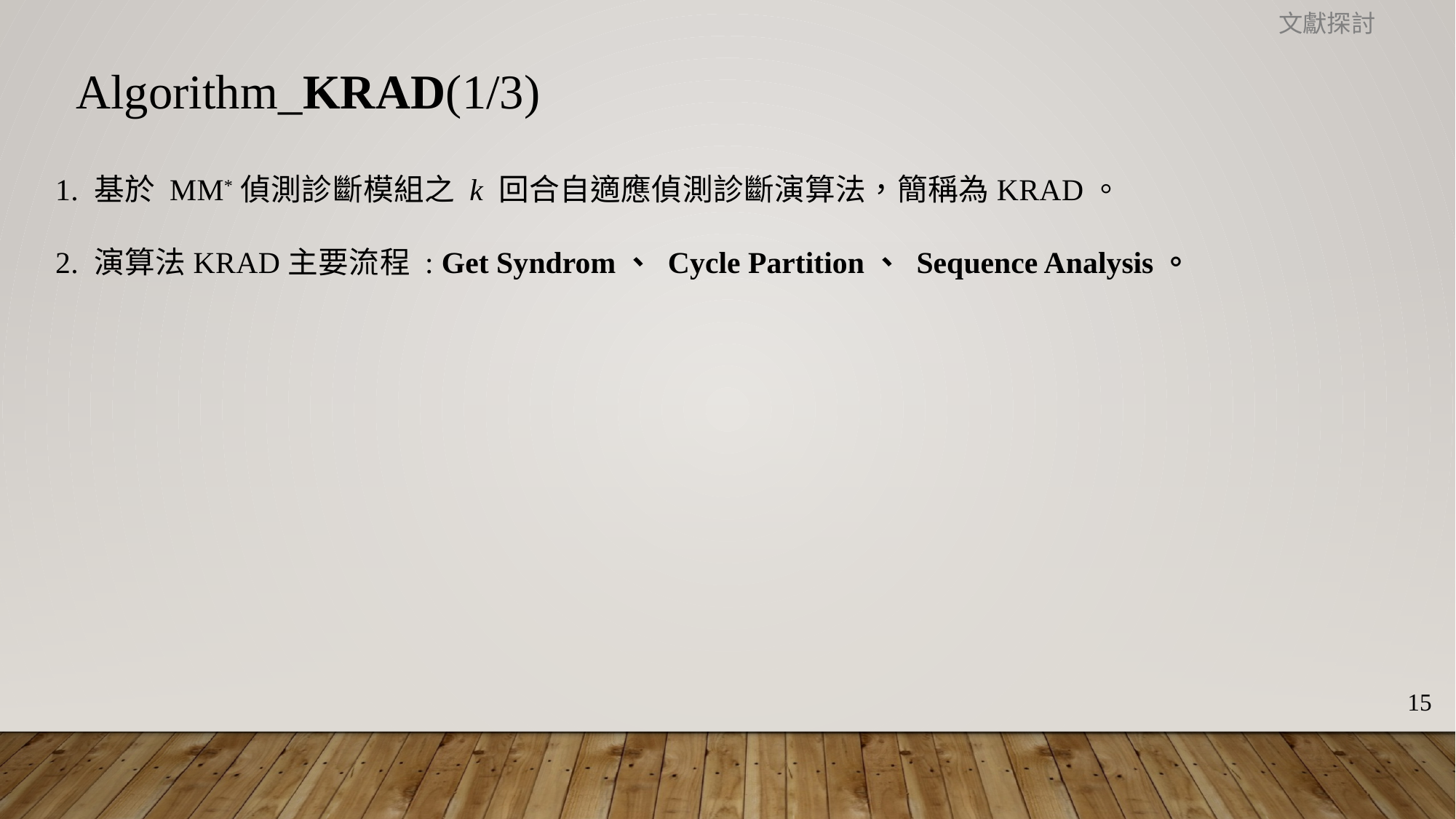

文獻探討
Algorithm_KRAD(1/3)
1. 基於 MM*偵測診斷模組之 k 回合自適應偵測診斷演算法，簡稱為KRAD。

2. 演算法KRAD主要流程 : Get Syndrom、 Cycle Partition、 Sequence Analysis。
15